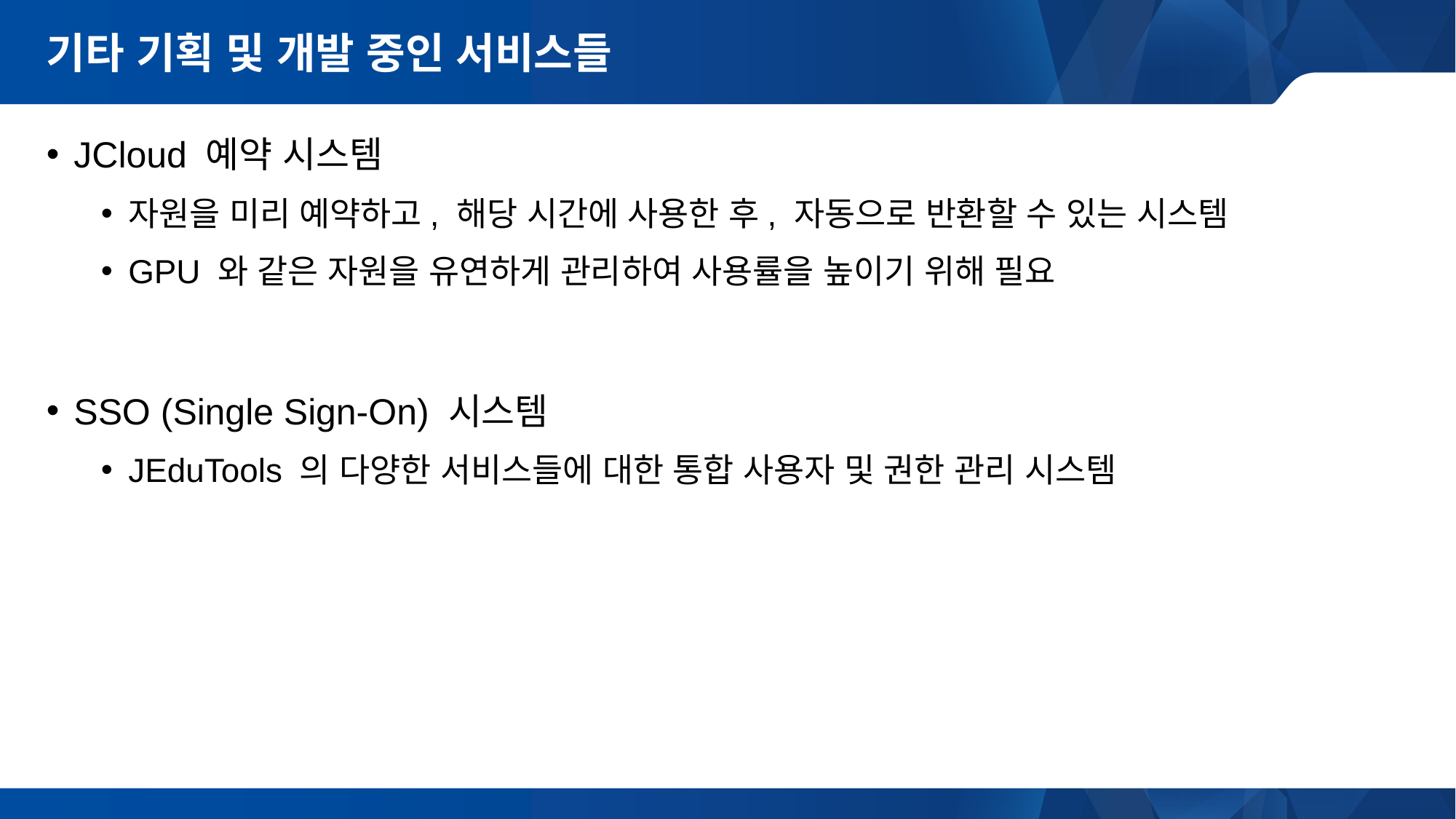

# 기타 기획 및 개발 중인 서비스들
JCloud 예약 시스템
자원을 미리 예약하고, 해당 시간에 사용한 후, 자동으로 반환할 수 있는 시스템
GPU 와 같은 자원을 유연하게 관리하여 사용률을 높이기 위해 필요

SSO (Single Sign-On) 시스템
JEduTools 의 다양한 서비스들에 대한 통합 사용자 및 권한 관리 시스템